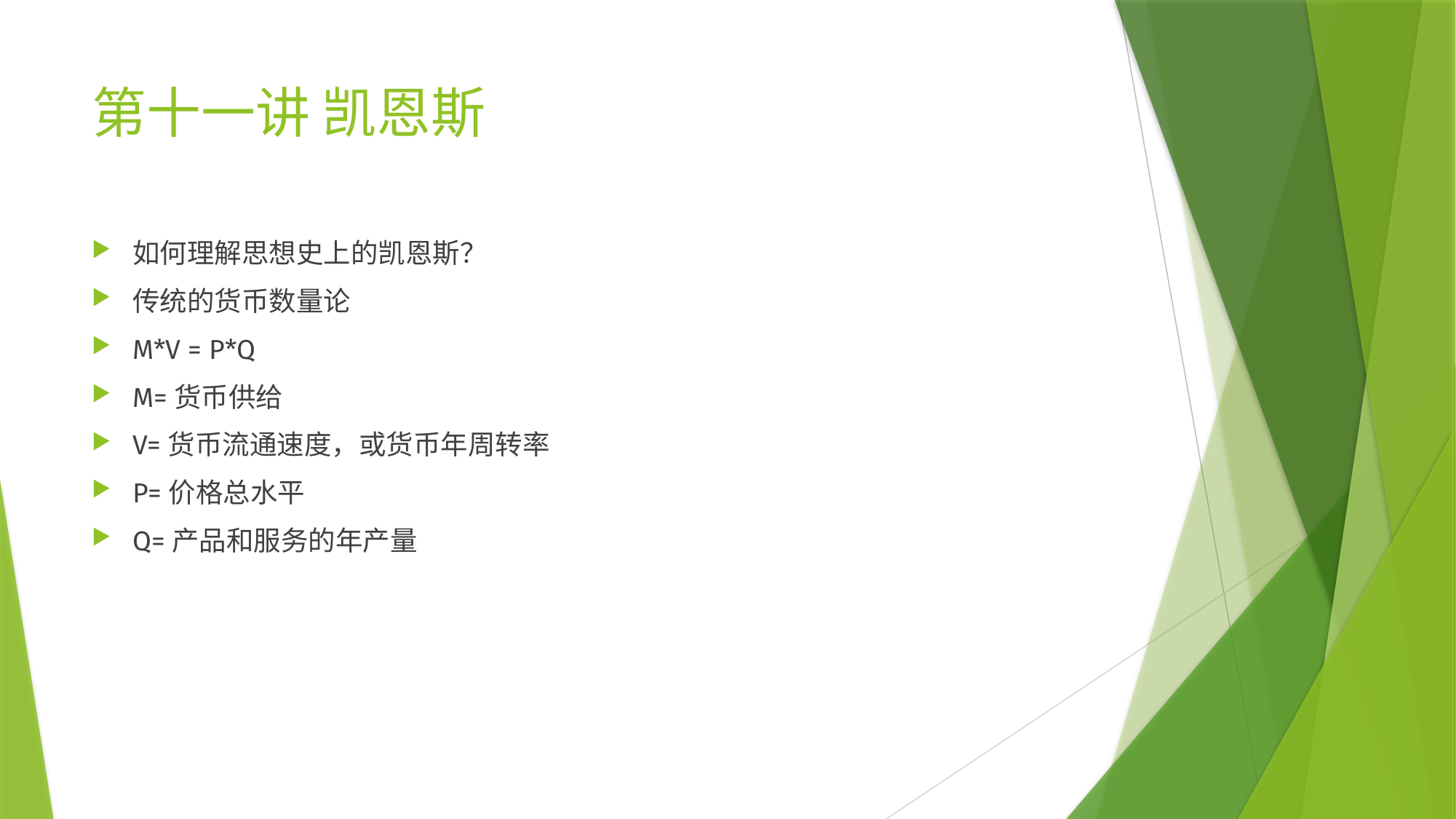

# 第十一讲 凯恩斯
如何理解思想史上的凯恩斯？
传统的货币数量论
M*V = P*Q
M=货币供给
V=货币流通速度，或货币年周转率
P=价格总水平
Q=产品和服务的年产量